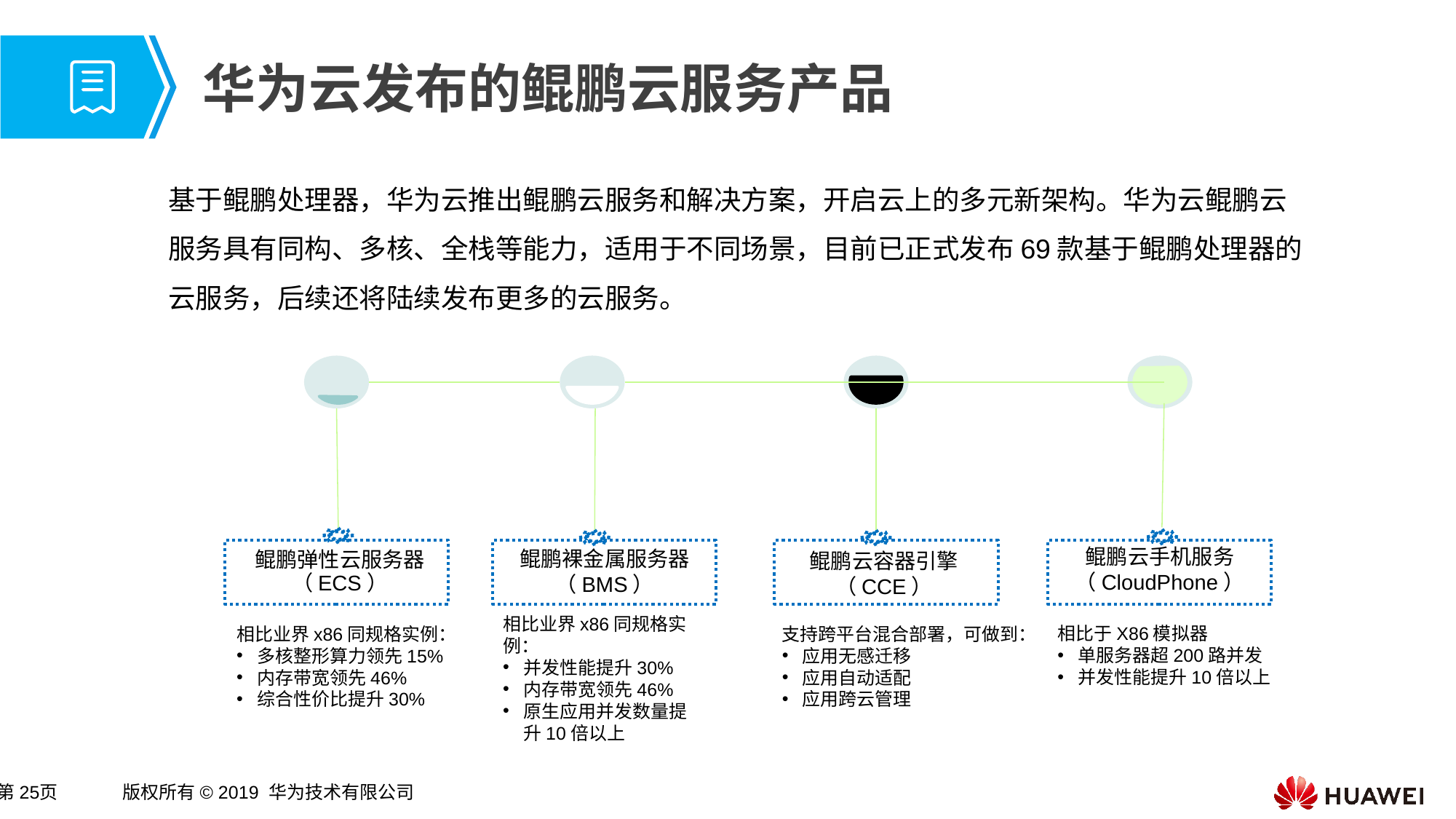

# 华为云发布的鲲鹏云服务产品
基于鲲鹏处理器，华为云推出鲲鹏云服务和解决方案，开启云上的多元新架构。华为云鲲鹏云服务具有同构、多核、全栈等能力，适用于不同场景，目前已正式发布69款基于鲲鹏处理器的云服务，后续还将陆续发布更多的云服务。

鲲鹏云手机服务（CloudPhone）

鲲鹏裸金属服务器
（BMS）
鲲鹏云容器引擎（CCE）
鲲鹏弹性云服务器（ECS）
相比业界x86同规格实例：
多核整形算力领先15%
内存带宽领先46%
综合性价比提升30%
支持跨平台混合部署，可做到：
应用无感迁移
应用自动适配
应用跨云管理
相比于X86模拟器
单服务器超200路并发
并发性能提升10倍以上
相比业界x86同规格实例：
并发性能提升30%
内存带宽领先46%
原生应用并发数量提升10倍以上